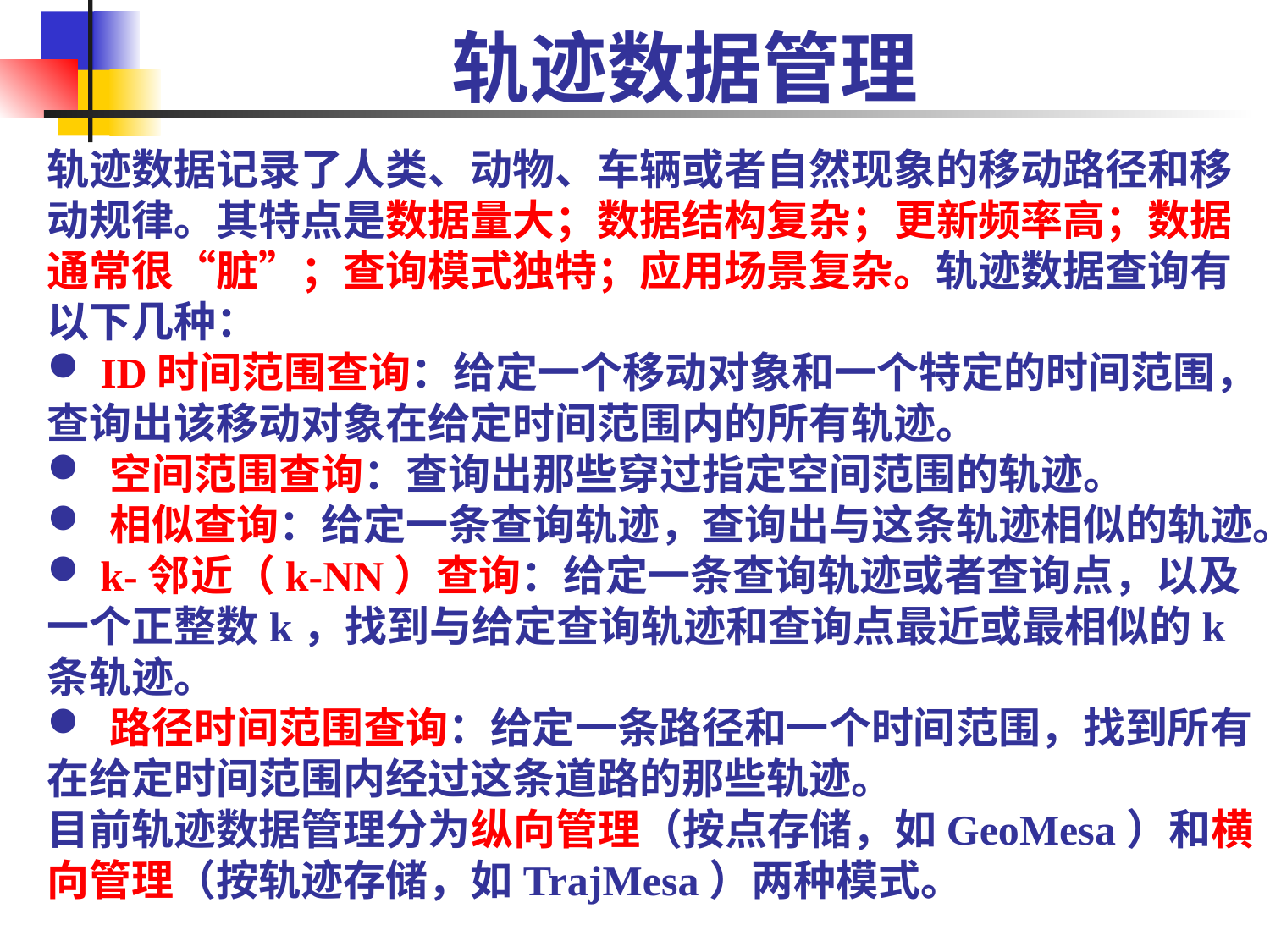

# 轨迹数据管理
轨迹数据记录了人类、动物、车辆或者自然现象的移动路径和移动规律。其特点是数据量大；数据结构复杂；更新频率高；数据通常很“脏”；查询模式独特；应用场景复杂。轨迹数据查询有以下几种：
 ID时间范围查询：给定一个移动对象和一个特定的时间范围，查询出该移动对象在给定时间范围内的所有轨迹。
 空间范围查询：查询出那些穿过指定空间范围的轨迹。
 相似查询：给定一条查询轨迹，查询出与这条轨迹相似的轨迹。
 k-邻近（k-NN）查询：给定一条查询轨迹或者查询点，以及一个正整数k，找到与给定查询轨迹和查询点最近或最相似的k条轨迹。
 路径时间范围查询：给定一条路径和一个时间范围，找到所有在给定时间范围内经过这条道路的那些轨迹。
目前轨迹数据管理分为纵向管理（按点存储，如GeoMesa）和横向管理（按轨迹存储，如TrajMesa）两种模式。